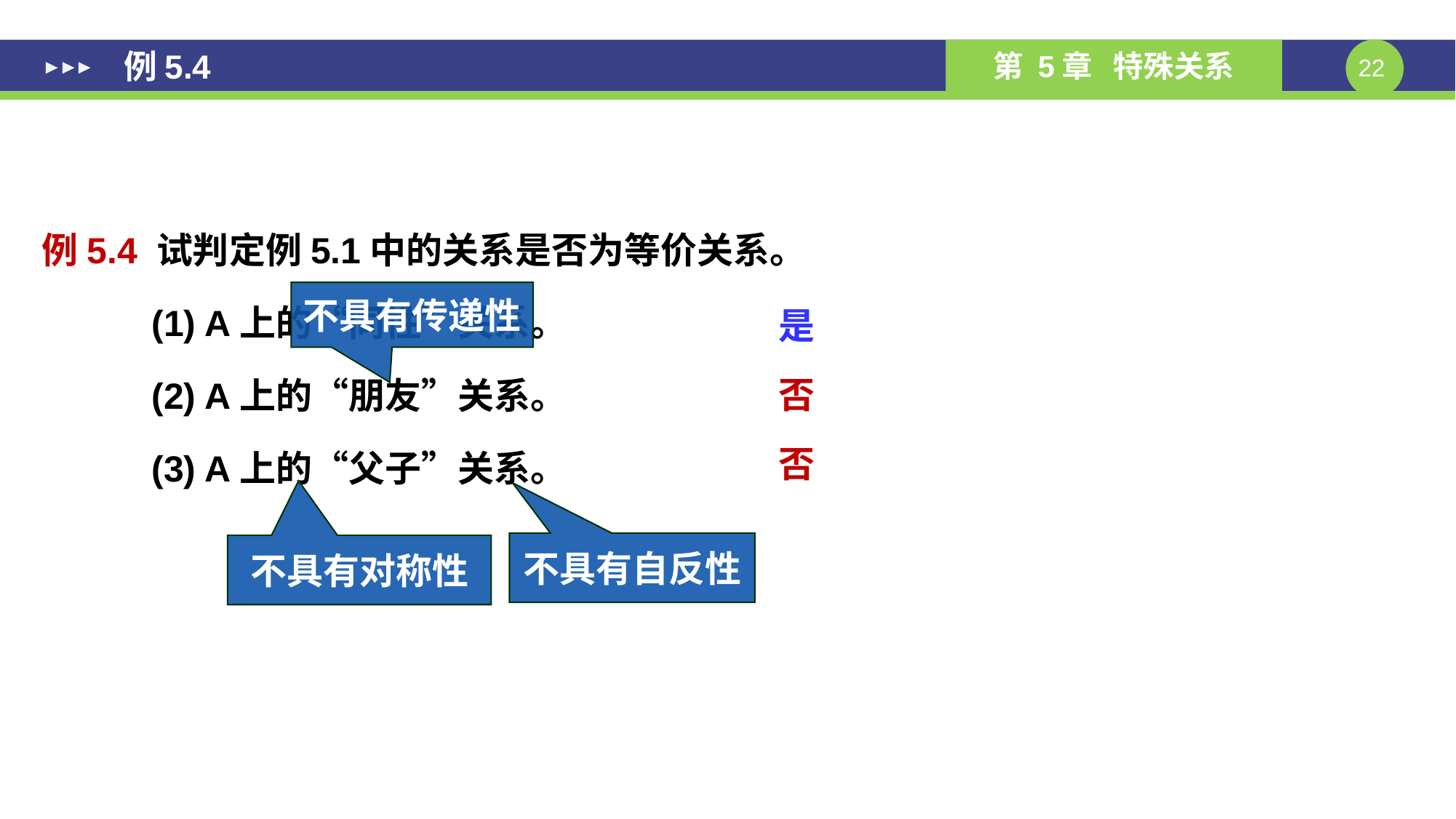

# 例5.4
例5.4 试判定例5.1中的关系是否为等价关系。
(1) A上的“同性”关系。
(2) A上的“朋友”关系。
(3) A上的“父子”关系。
是
不具有传递性
否
否
不具有自反性
不具有对称性